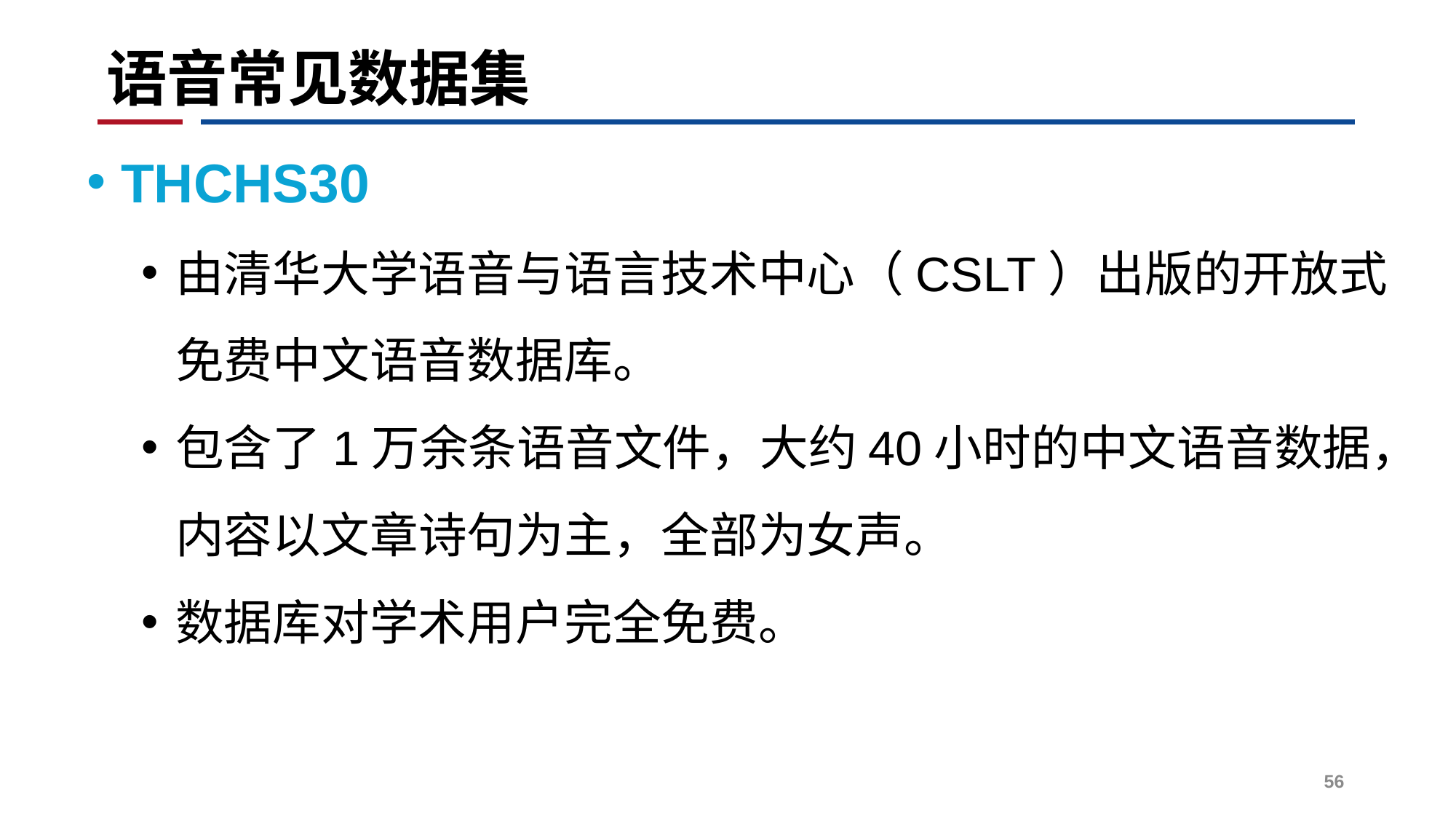

# 语音常见数据集
THCHS30
由清华大学语音与语言技术中心（CSLT）出版的开放式免费中文语音数据库。
包含了1万余条语音文件，大约40小时的中文语音数据，内容以文章诗句为主，全部为女声。
数据库对学术用户完全免费。

56